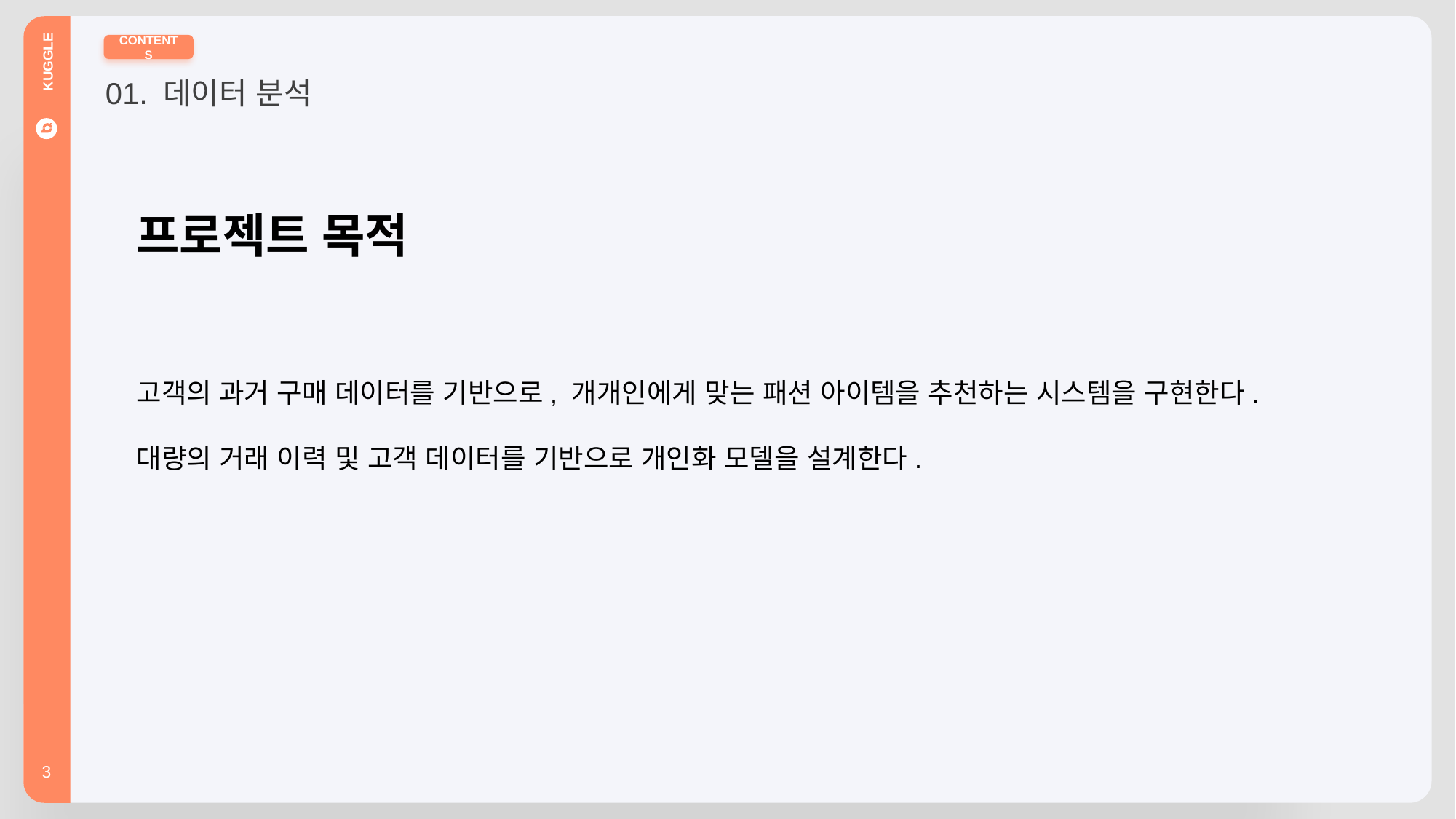

01. 데이터 분석
CONTENTS

프로젝트 목적

고객의 과거 구매 데이터를 기반으로, 개개인에게 맞는 패션 아이템을 추천하는 시스템을 구현한다.

대량의 거래 이력 및 고객 데이터를 기반으로 개인화 모델을 설계한다.

KUGGLE
3